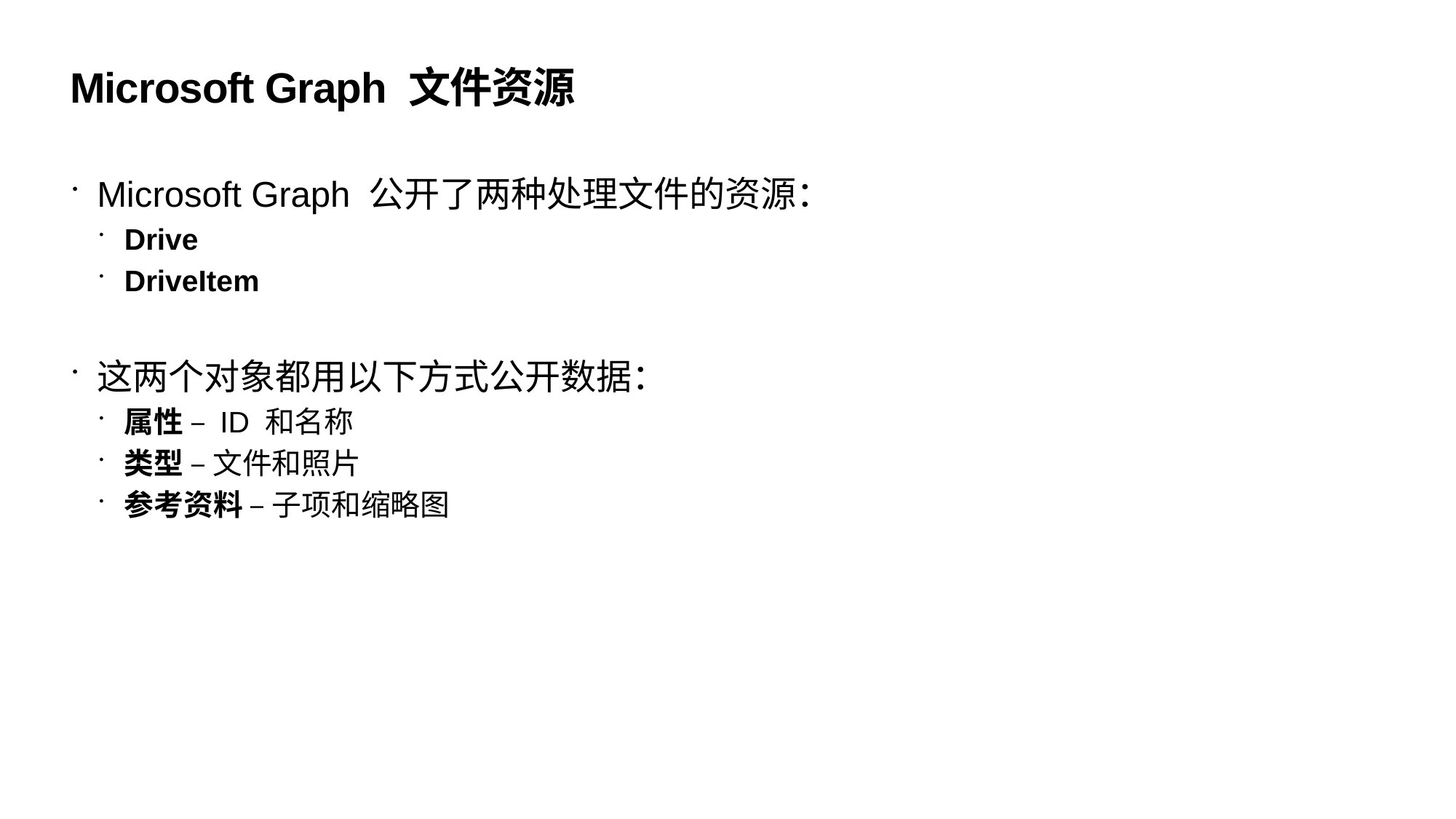

# Microsoft Graph 文件资源
Microsoft Graph 公开了两种处理文件的资源：
Drive
DriveItem

这两个对象都用以下方式公开数据：
属性 – ID 和名称
类型 – 文件和照片
参考资料 – 子项和缩略图